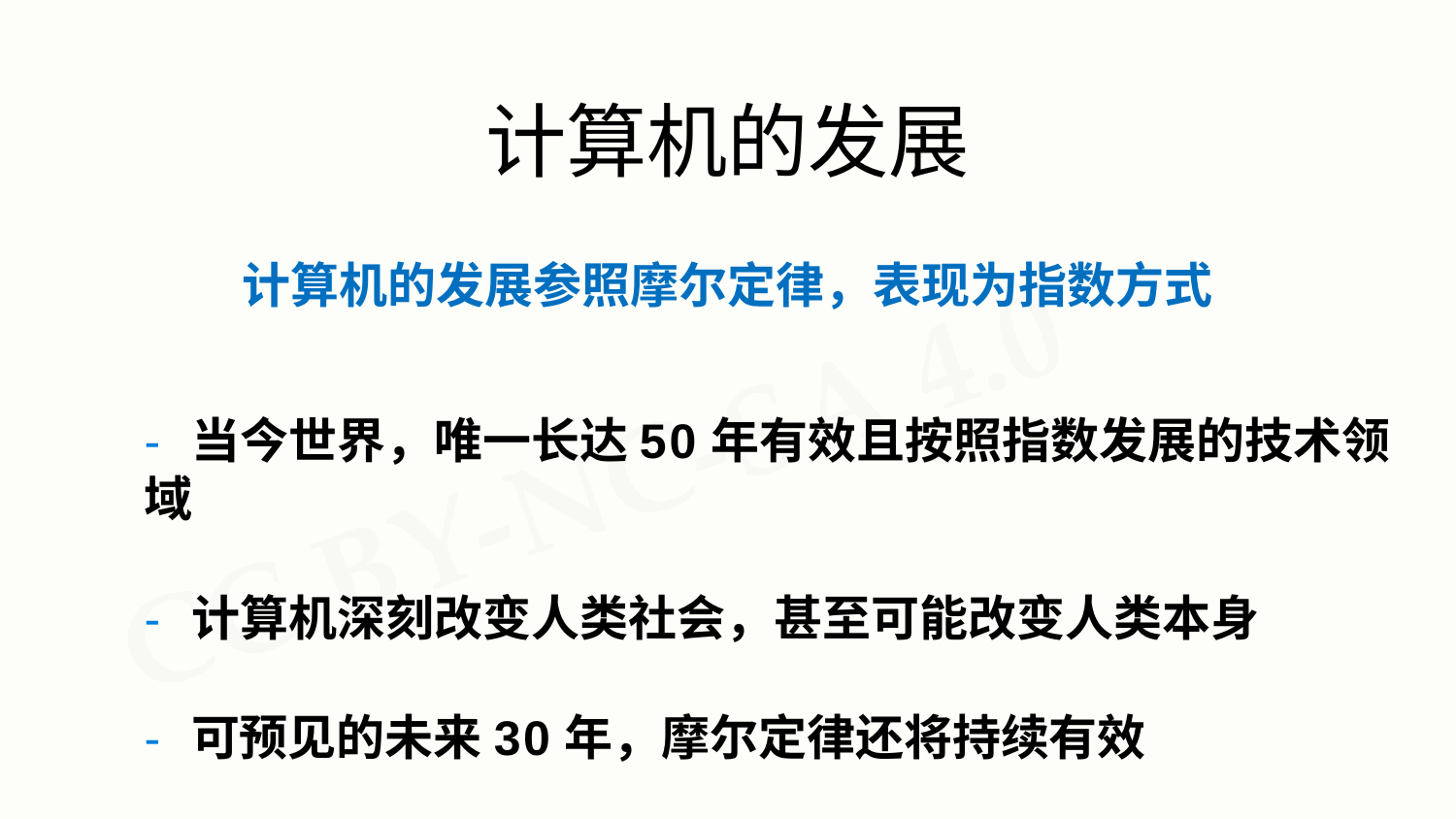

# 计算机的发展
计算机的发展参照摩尔定律，表现为指数方式

- 当今世界，唯一长达50年有效且按照指数发展的技术领域

- 计算机深刻改变人类社会，甚至可能改变人类本身

- 可预见的未来30年，摩尔定律还将持续有效